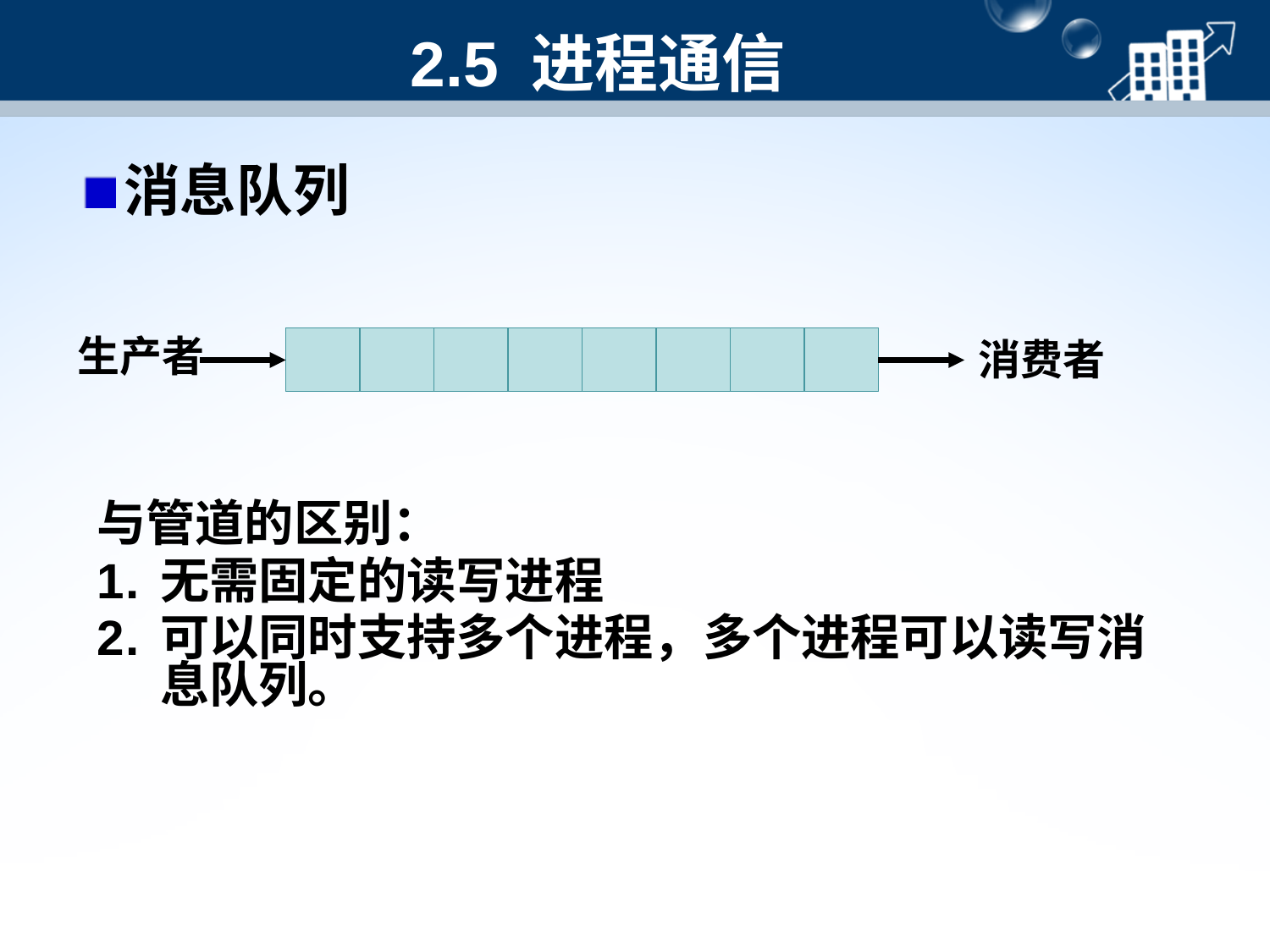

# 2.5 进程通信
消息队列

生产者
消费者
与管道的区别：
无需固定的读写进程
可以同时支持多个进程，多个进程可以读写消息队列。